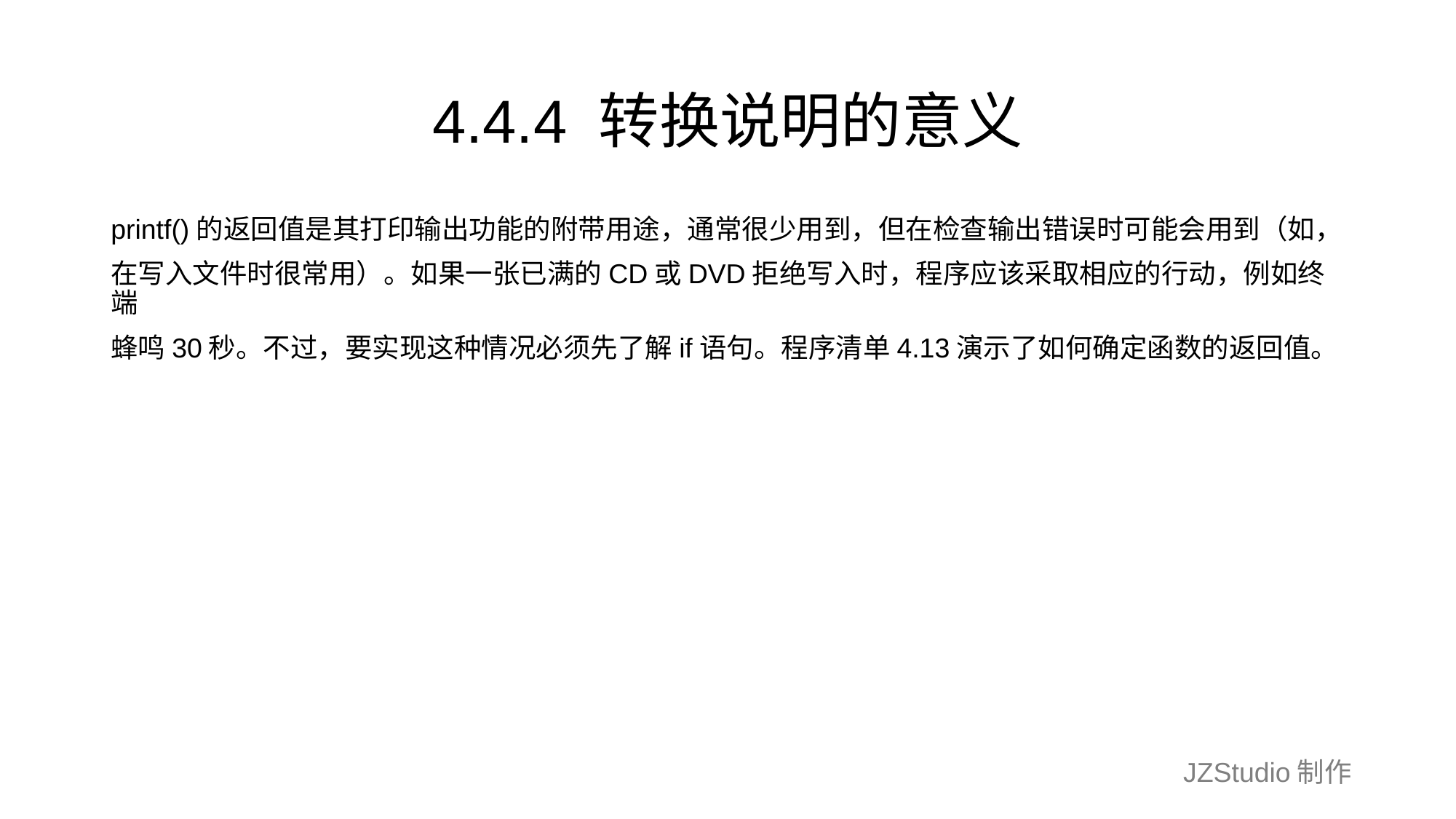

# 4.4.4 转换说明的意义
printf()的返回值是其打印输出功能的附带用途，通常很少用到，但在检查输出错误时可能会用到（如，
在写入文件时很常用）。如果一张已满的CD或DVD拒绝写入时，程序应该采取相应的行动，例如终端
蜂鸣30秒。不过，要实现这种情况必须先了解if语句。程序清单4.13演示了如何确定函数的返回值。